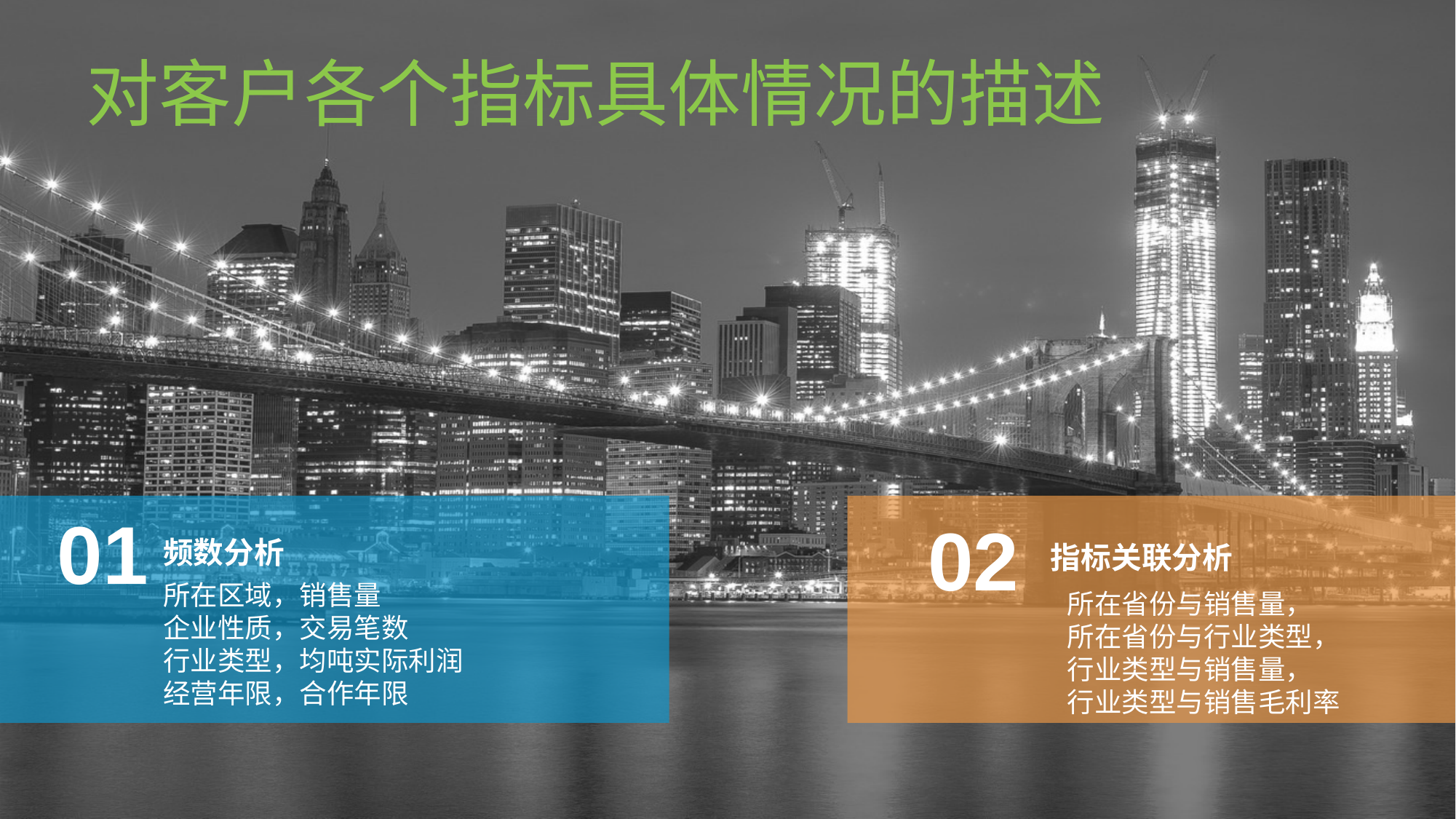

对客户各个指标具体情况的描述

01
02
频数分析
指标关联分析
所在区域，销售量
企业性质，交易笔数
行业类型，均吨实际利润
经营年限，合作年限
所在省份与销售量，
所在省份与行业类型，
行业类型与销售量，
行业类型与销售毛利率